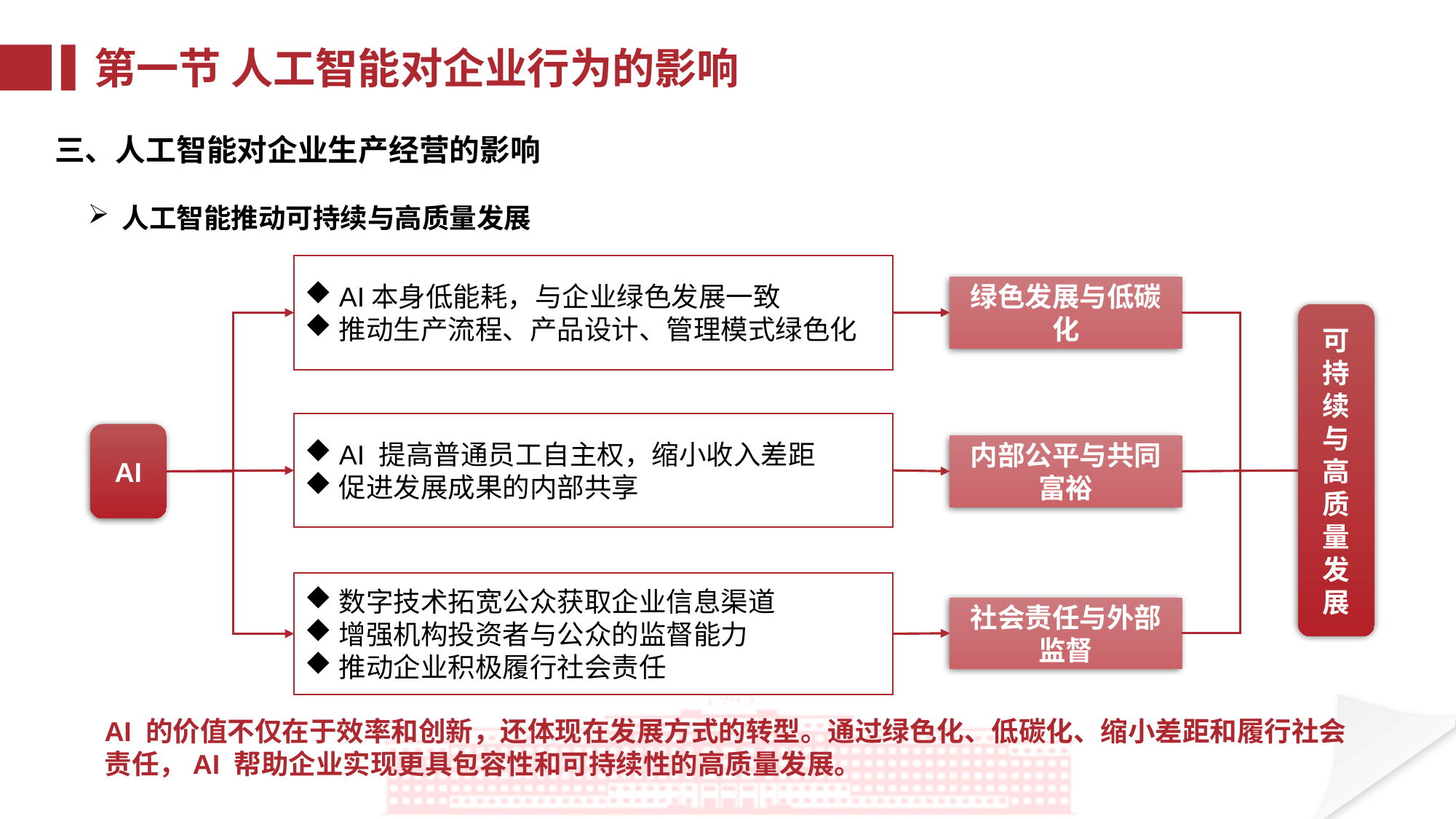

第一节 人工智能对企业行为的影响
三、人工智能对企业生产经营的影响
人工智能推动可持续与高质量发展
AI本身低能耗，与企业绿色发展一致
推动生产流程、产品设计、管理模式绿色化
绿色发展与低碳化
可持续与高质量发展
AI 提高普通员工自主权，缩小收入差距
促进发展成果的内部共享
AI
内部公平与共同富裕
数字技术拓宽公众获取企业信息渠道
增强机构投资者与公众的监督能力
推动企业积极履行社会责任
社会责任与外部监督
AI 的价值不仅在于效率和创新，还体现在发展方式的转型。通过绿色化、低碳化、缩小差距和履行社会责任，AI 帮助企业实现更具包容性和可持续性的高质量发展。